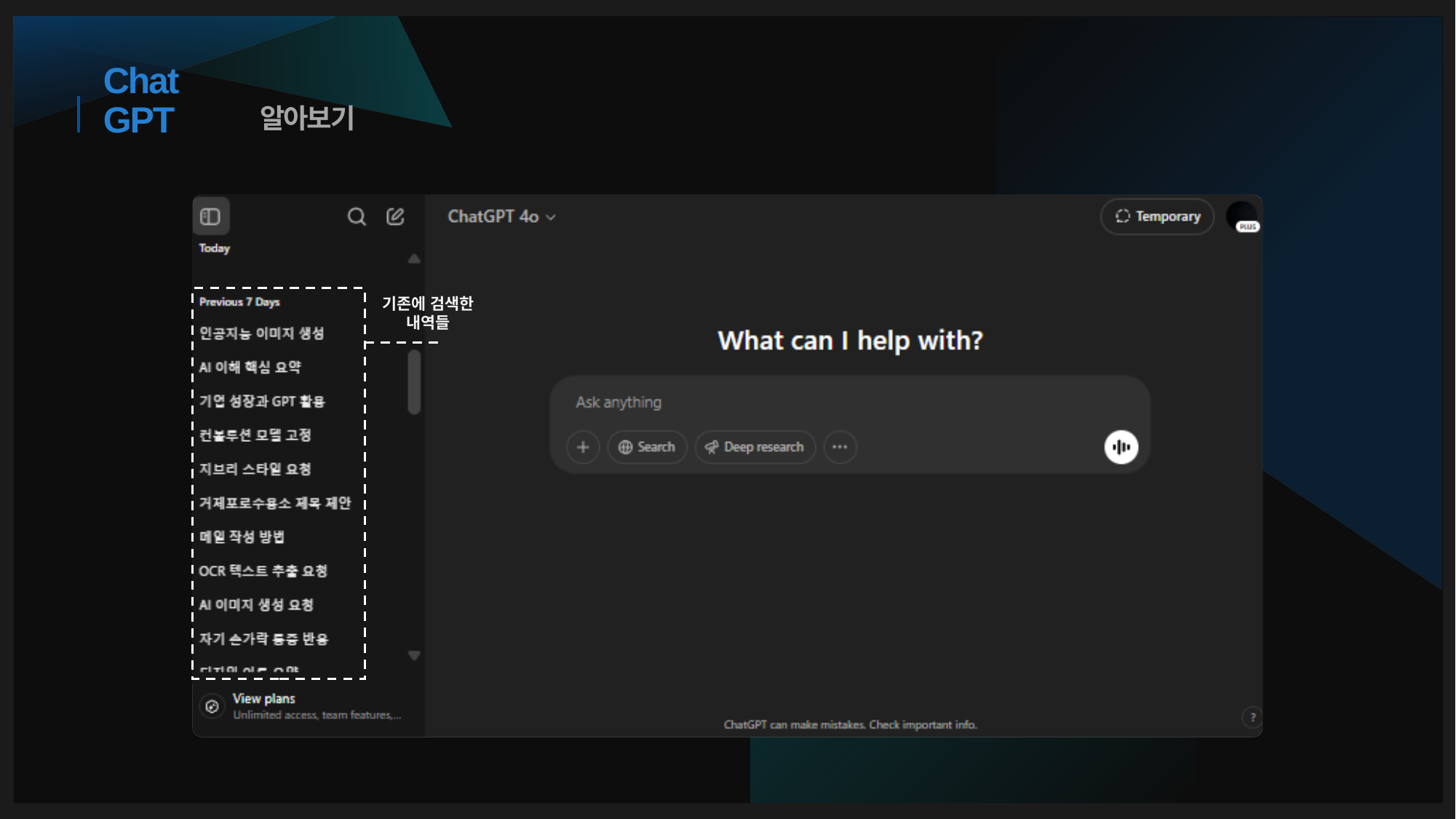

알아보기
# Chat GPT

기존에 검색한 내역들